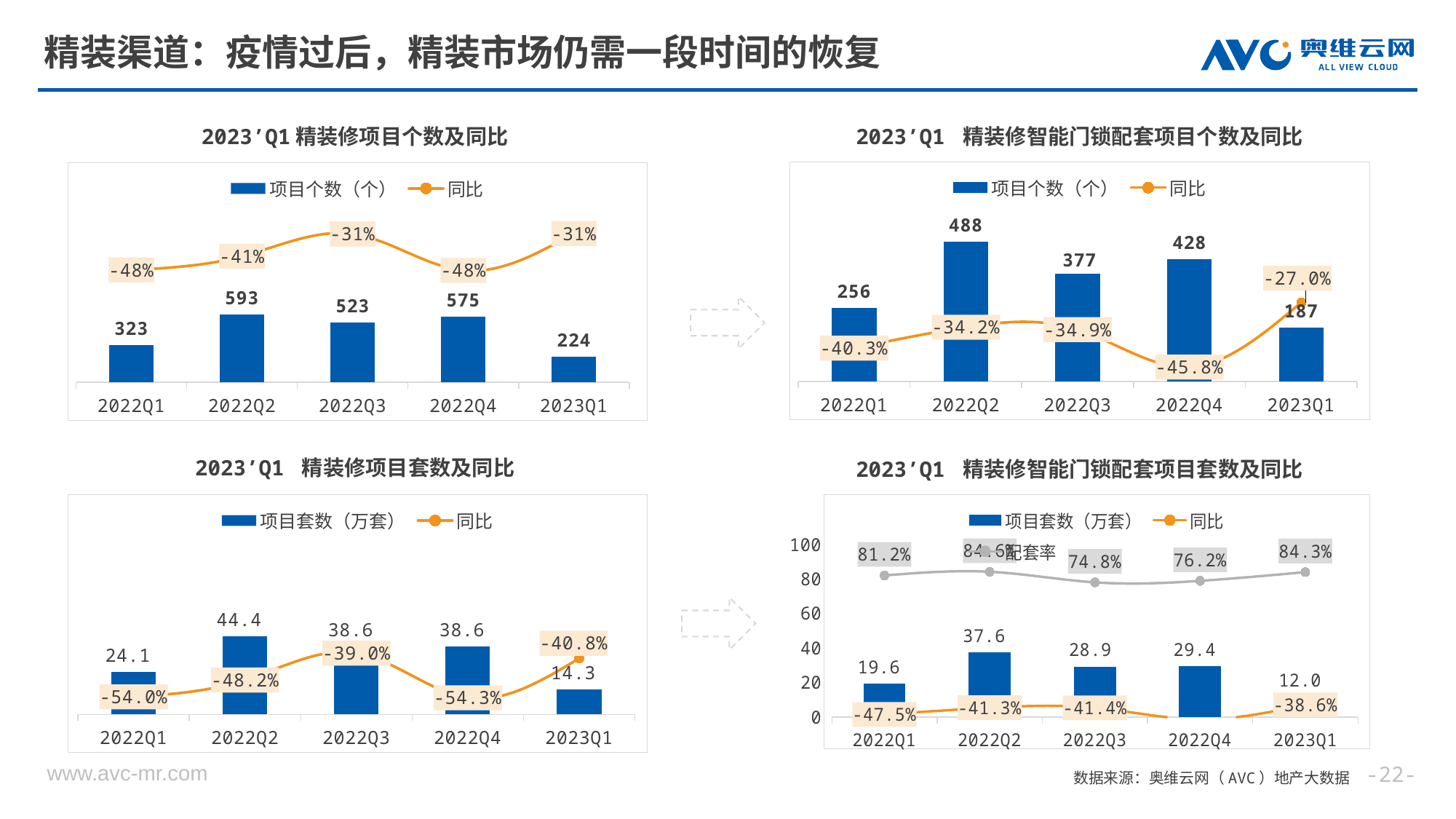

# 精装渠道：疫情过后，精装市场仍需一段时间的恢复
2023’Q1精装修项目个数及同比
2023’Q1 精装修智能门锁配套项目个数及同比

### Chart

| Category | 项目个数（个） | 同比 |
|---|---|---|
| 2022Q1 | 256.0 | -0.403 |
| 2022Q2 | 488.0 | -0.342 |
| 2022Q3 | 377.0 | -0.349 |
| 2022Q4 | 428.0 | -0.458 |
| 2023Q1 | 187.0 | -0.27 |

### Chart

| Category | 项目个数（个） | 同比 |
|---|---|---|
| 2022Q1 | 323.0 | -0.477 |
| 2022Q2 | 593.0 | -0.413 |
| 2022Q3 | 523.0 | -0.309 |
| 2022Q4 | 575.0 | -0.479 |
| 2023Q1 | 224.0 | -0.307 |
2023’Q1 精装修项目套数及同比
2023’Q1 精装修智能门锁配套项目套数及同比

### Chart

| Category | 项目套数（万套） | 同比 |
|---|---|---|
| 2022Q1 | 24.14 | -0.54 |
| 2022Q2 | 44.4 | -0.482 |
| 2022Q3 | 38.62 | -0.39 |
| 2022Q4 | 38.62 | -0.543 |
| 2023Q1 | 14.28 | -0.408 |

### Chart

| Category | 项目套数（万套） | 同比 | 配套率 |
|---|---|---|---|
| 2022Q1 | 19.6 | -0.475 | 0.812 |
| 2022Q2 | 37.58 | -0.413 | 0.846 |
| 2022Q3 | 28.9 | -0.414 | 0.748 |
| 2022Q4 | 29.43 | -0.52 | 0.762 |
| 2023Q1 | 12.04 | -0.386 | 0.843 |
-22-
数据来源：奥维云网（AVC）地产大数据